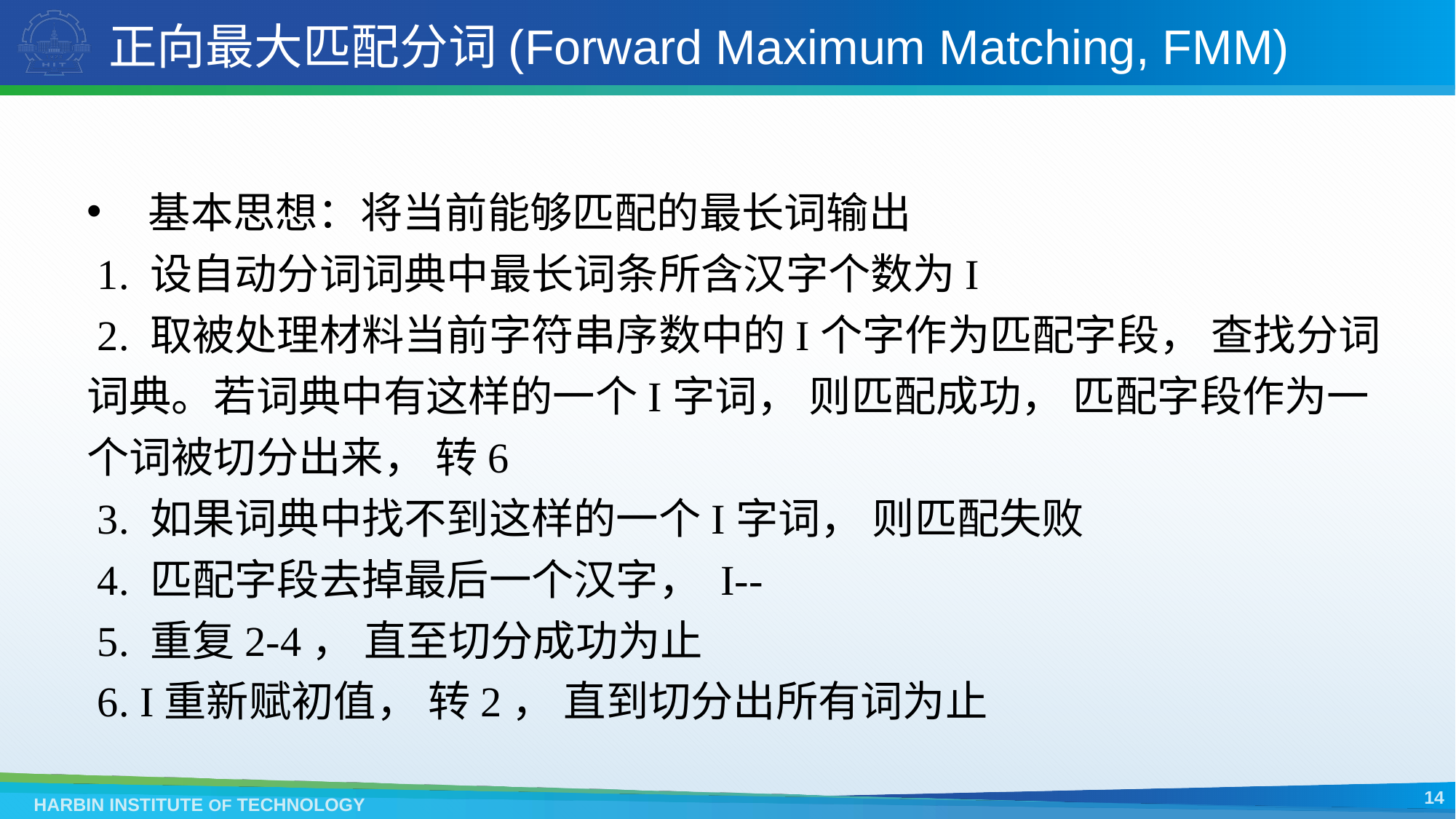

# 正向最大匹配分词(Forward Maximum Matching, FMM)
基本思想：将当前能够匹配的最长词输出
 1. 设自动分词词典中最长词条所含汉字个数为I
 2. 取被处理材料当前字符串序数中的I个字作为匹配字段， 查找分词词典。若词典中有这样的一个I字词， 则匹配成功， 匹配字段作为一个词被切分出来， 转6
 3. 如果词典中找不到这样的一个I字词， 则匹配失败
 4. 匹配字段去掉最后一个汉字， I--
 5. 重复2-4， 直至切分成功为止
 6. I重新赋初值， 转2， 直到切分出所有词为止
14
HARBIN INSTITUTE OF TECHNOLOGY